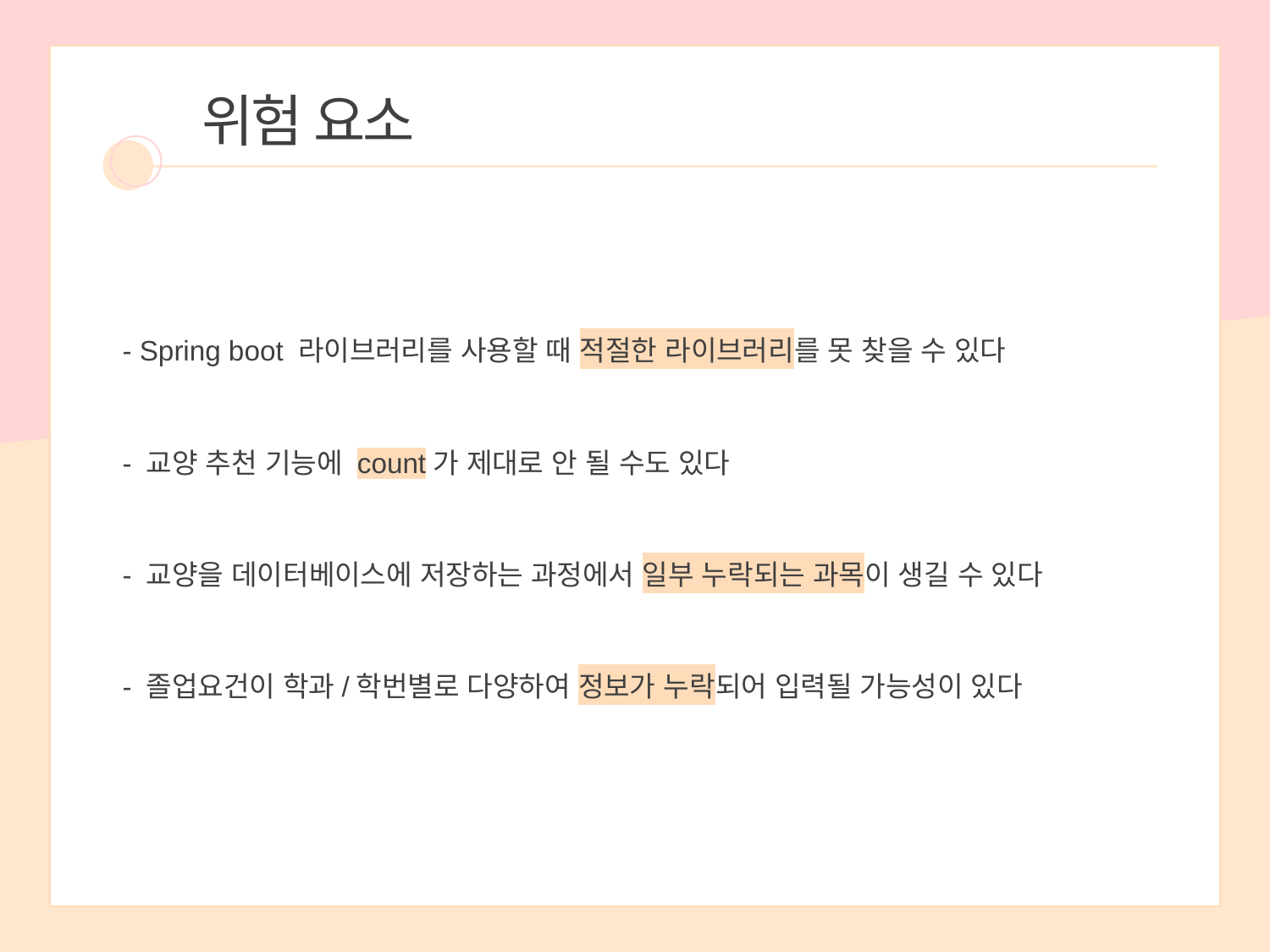

위험 요소
- Spring boot 라이브러리를 사용할 때 적절한 라이브러리를 못 찾을 수 있다
- 교양 추천 기능에 count가 제대로 안 될 수도 있다
- 교양을 데이터베이스에 저장하는 과정에서 일부 누락되는 과목이 생길 수 있다
- 졸업요건이 학과/학번별로 다양하여 정보가 누락되어 입력될 가능성이 있다